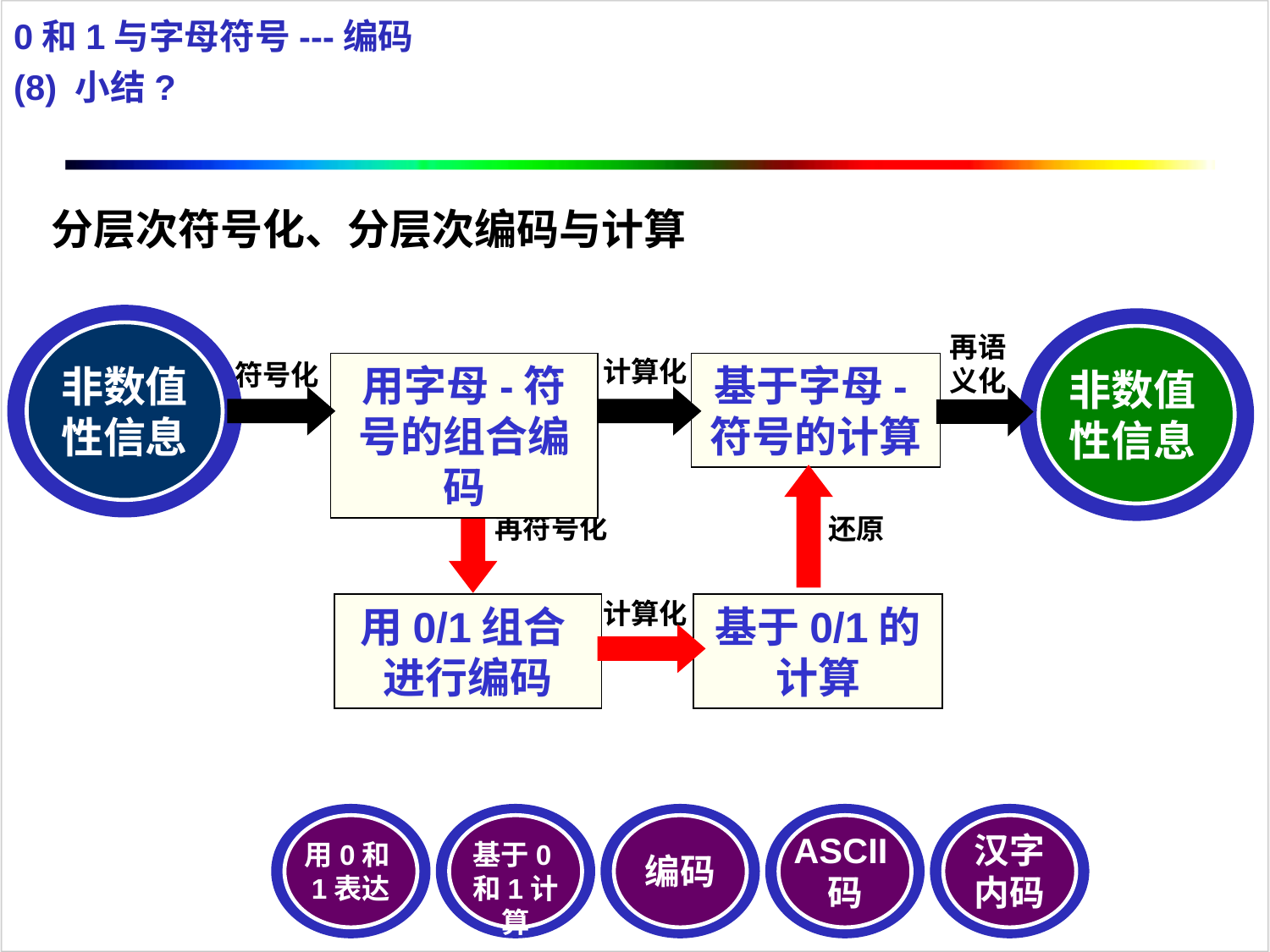

0和1与字母符号---编码
(8) 小结?
分层次符号化、分层次编码与计算

非数值性信息

非数值性信息
再语义化
计算化
符号化
用字母-符号的组合编码
基于字母-符号的计算

再符号化
还原

计算化
用0/1组合  进行编码
基于0/1的计算

用0和1表达

基于0和1计算

编码

ASCII码

汉字 内码